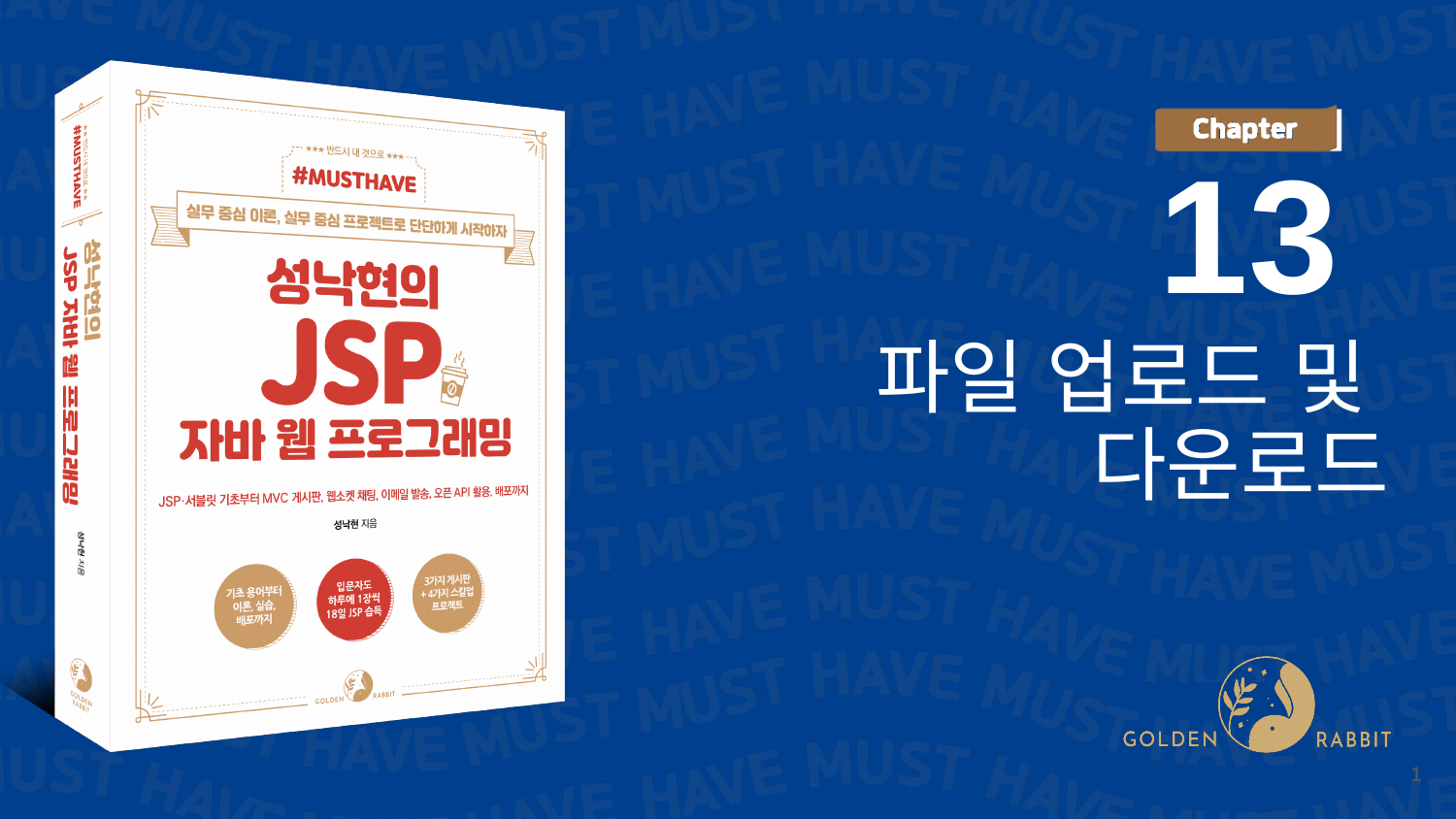

13
파일 업로드 및
다운로드
1
1